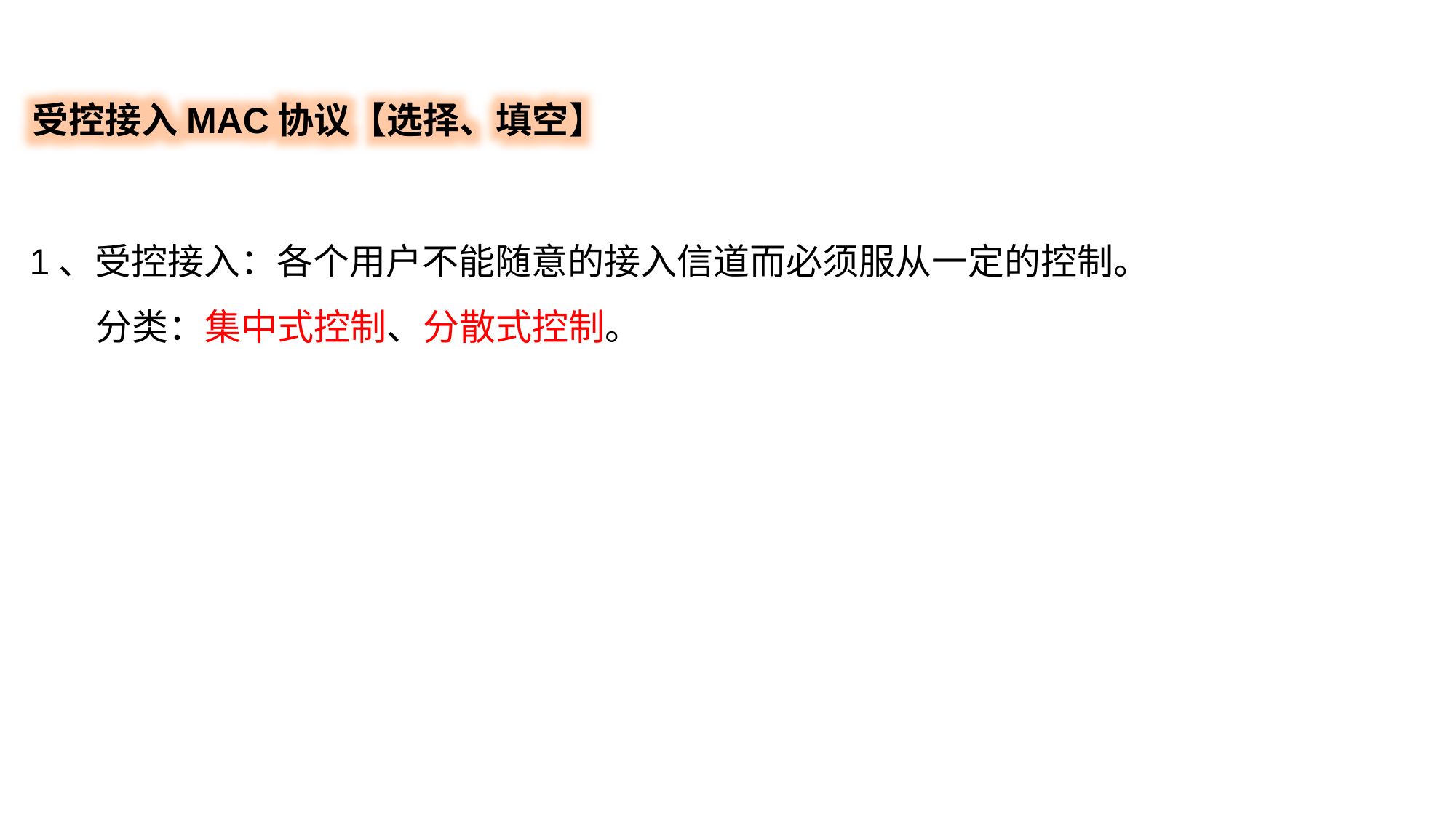

受控接入MAC协议【选择、填空】
1、受控接入：各个用户不能随意的接入信道而必须服从一定的控制。
       分类：集中式控制、分散式控制。